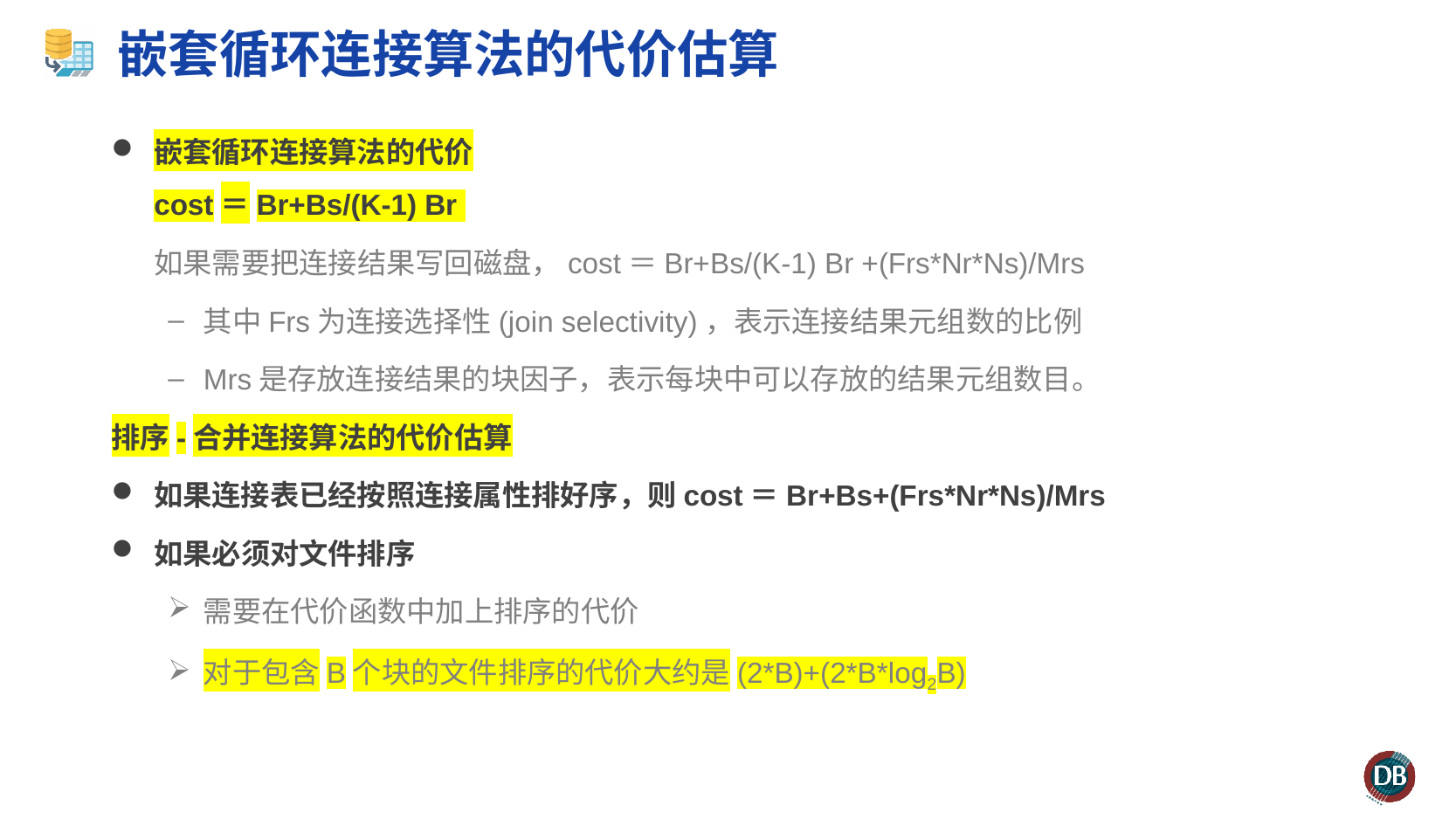

# 嵌套循环连接算法的代价估算
嵌套循环连接算法的代价
cost＝Br+Bs/(K-1) Br
如果需要把连接结果写回磁盘，cost＝Br+Bs/(K-1) Br +(Frs*Nr*Ns)/Mrs
其中Frs为连接选择性(join selectivity)，表示连接结果元组数的比例
Mrs是存放连接结果的块因子，表示每块中可以存放的结果元组数目。
排序-合并连接算法的代价估算
如果连接表已经按照连接属性排好序，则cost＝Br+Bs+(Frs*Nr*Ns)/Mrs
如果必须对文件排序
需要在代价函数中加上排序的代价
对于包含B个块的文件排序的代价大约是(2*B)+(2*B*log2B)